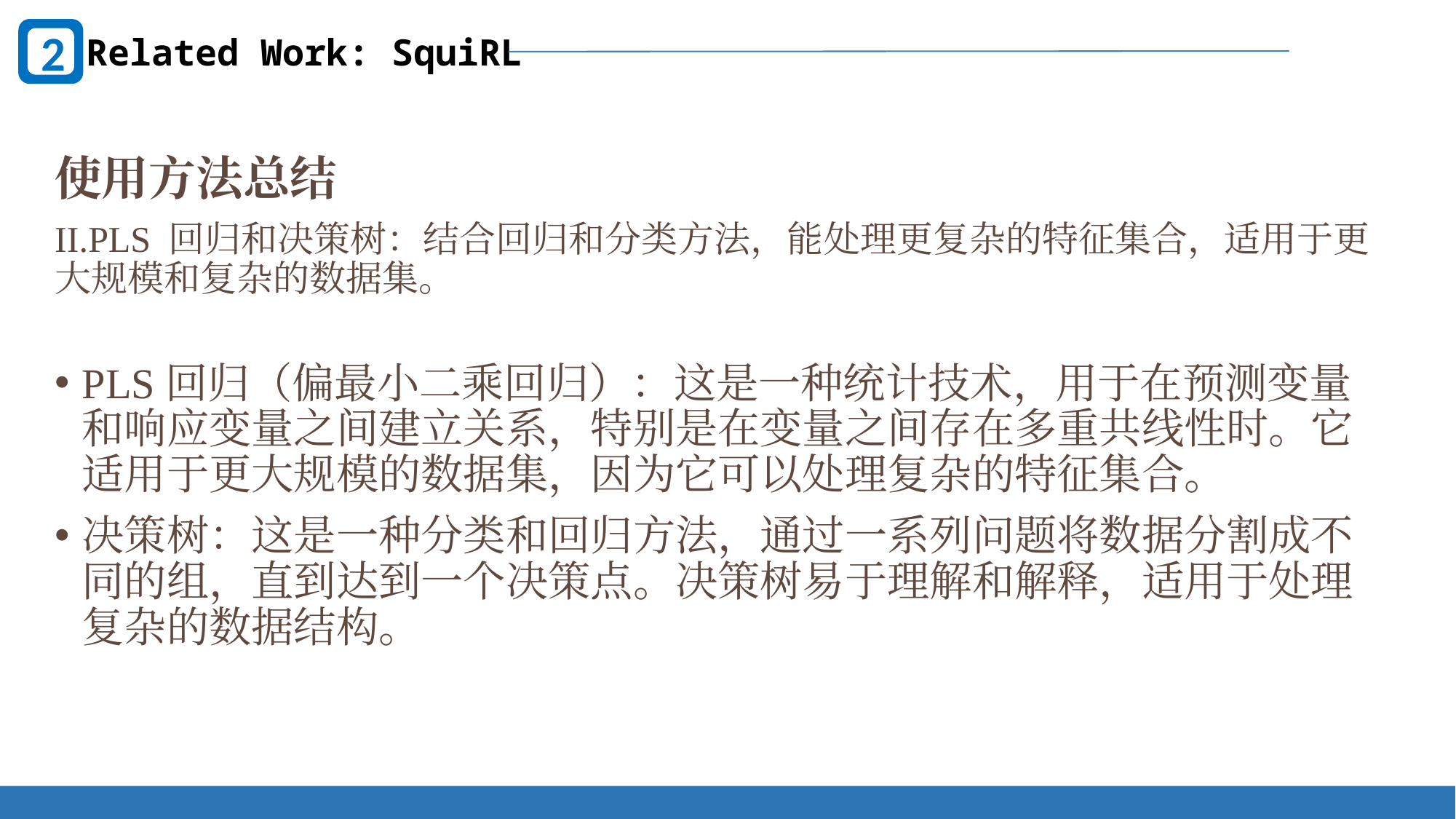

2
Related Work: SquiRL
使用方法总结
II.PLS 回归和决策树：结合回归和分类方法，能处理更复杂的特征集合，适用于更大规模和复杂的数据集。

PLS回归（偏最小二乘回归）：这是一种统计技术，用于在预测变量和响应变量之间建立关系，特别是在变量之间存在多重共线性时。它适用于更大规模的数据集，因为它可以处理复杂的特征集合。
决策树：这是一种分类和回归方法，通过一系列问题将数据分割成不同的组，直到达到一个决策点。决策树易于理解和解释，适用于处理复杂的数据结构。